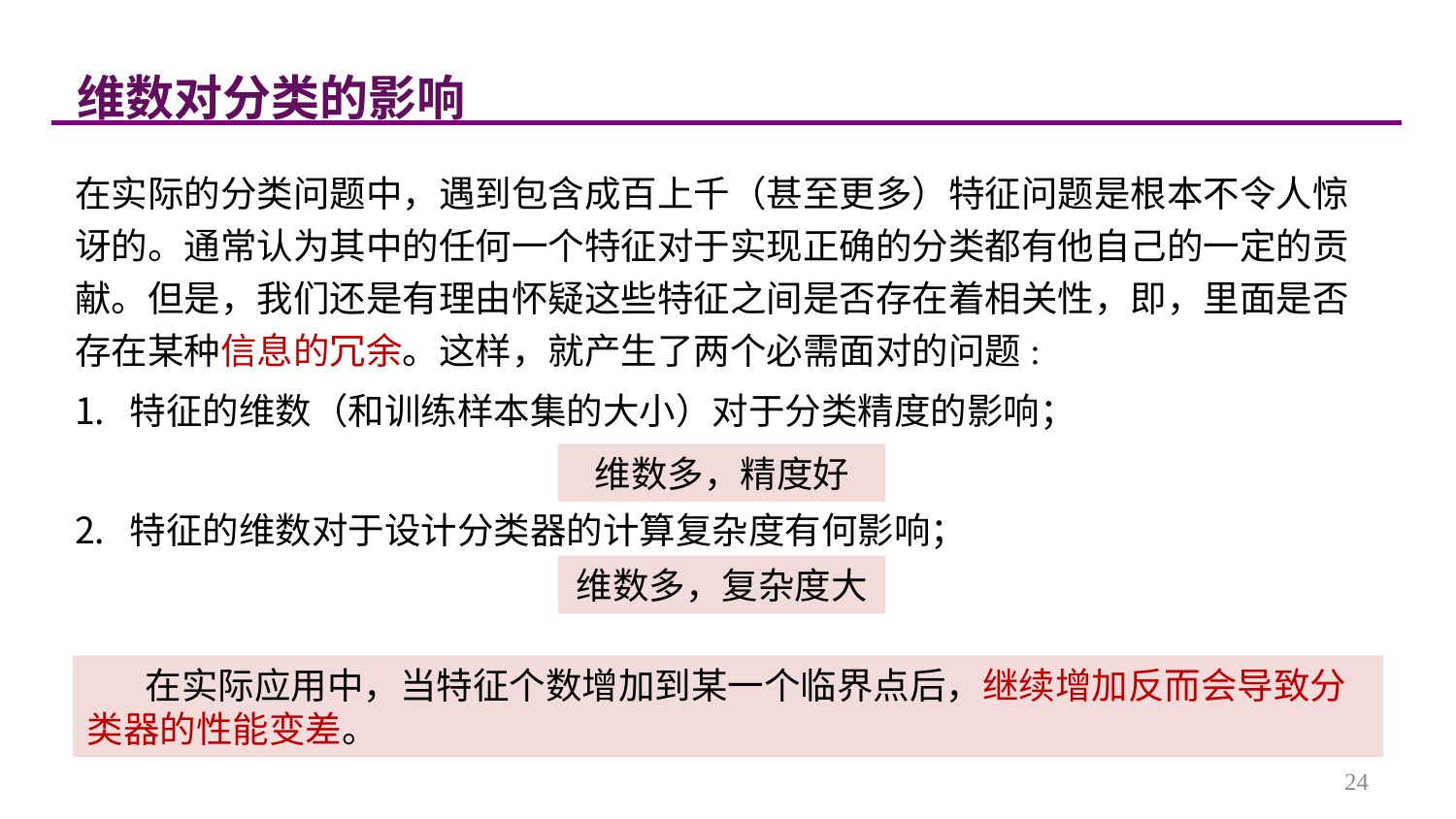

维数对分类的影响
在实际的分类问题中，遇到包含成百上千（甚至更多）特征问题是根本不令人惊讶的。通常认为其中的任何一个特征对于实现正确的分类都有他自己的一定的贡献。但是，我们还是有理由怀疑这些特征之间是否存在着相关性，即，里面是否存在某种信息的冗余。这样，就产生了两个必需面对的问题:
特征的维数（和训练样本集的大小）对于分类精度的影响；

特征的维数对于设计分类器的计算复杂度有何影响；
维数多，精度好
维数多，复杂度大
      在实际应用中，当特征个数增加到某一个临界点后，继续增加反而会导致分类器的性能变差。
24